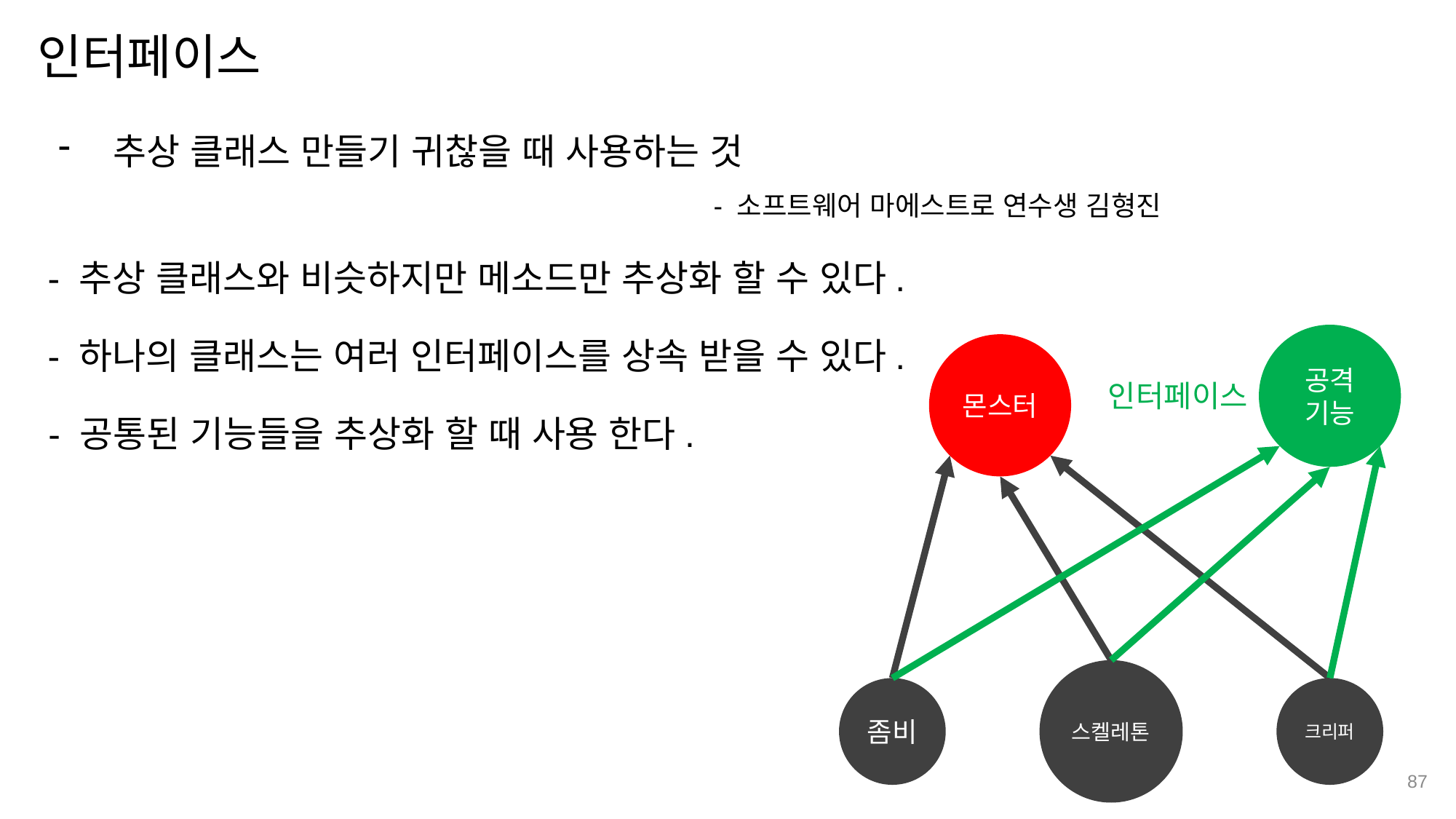

인터페이스
나눔스퀘어OTF ExtraBold
추상 클래스 만들기 귀찮을 때 사용하는 것
					- 소프트웨어 마에스트로 연수생 김형진
나눔스퀘어OTF Bold
나눔스퀘어OTF
나눔스퀘어
- 추상 클래스와 비슷하지만 메소드만 추상화 할 수 있다.
공격 기능
몬스터
인터페이스
스켈레톤
좀비
크리퍼
나눔스퀘어 Light
- 하나의 클래스는 여러 인터페이스를 상속 받을 수 있다.
- 공통된 기능들을 추상화 할 때 사용 한다.
나눔스퀘어 Light
나눔스퀘어OTF

87